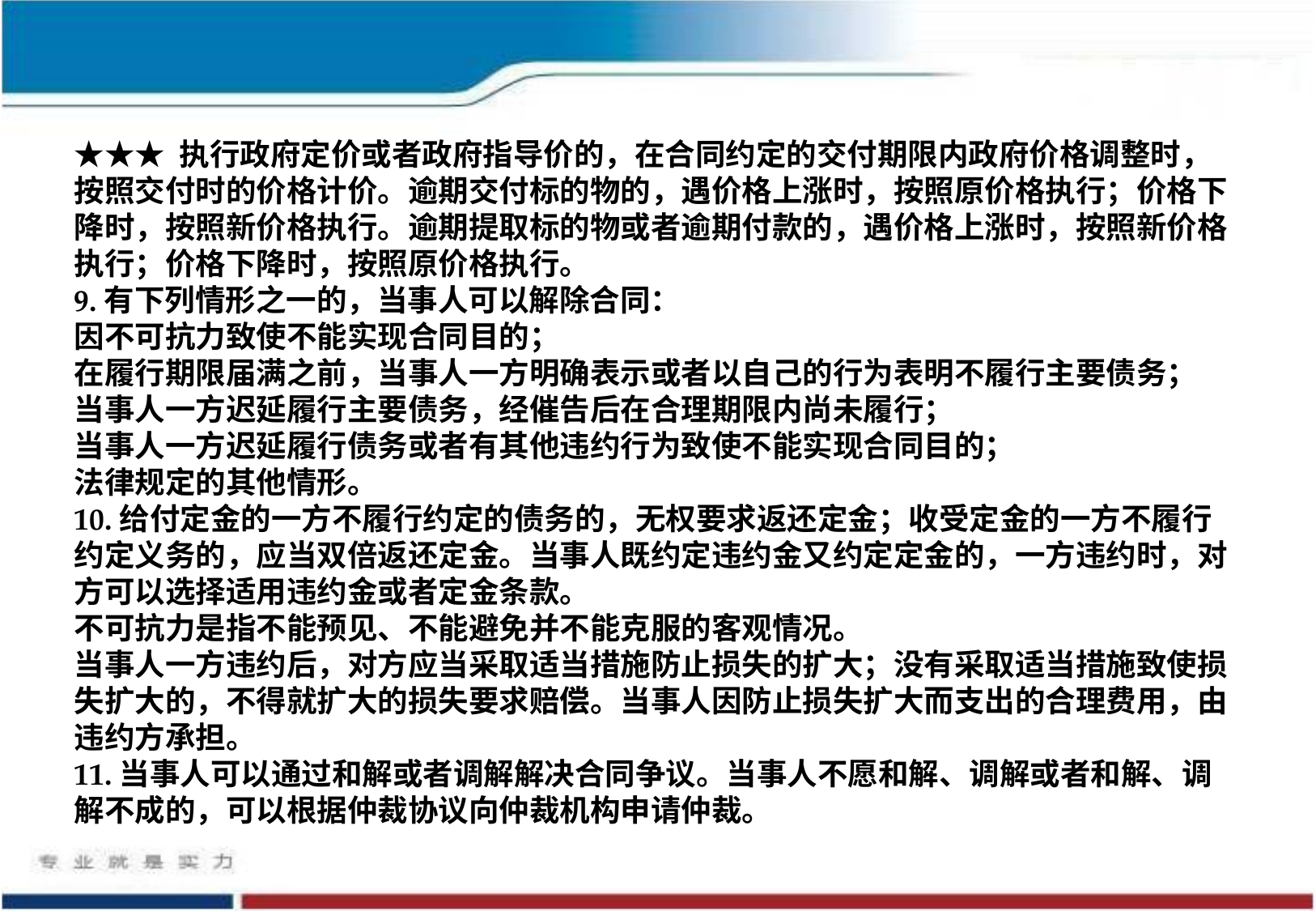

★★★ 执行政府定价或者政府指导价的，在合同约定的交付期限内政府价格调整时，按照交付时的价格计价。逾期交付标的物的，遇价格上涨时，按照原价格执行；价格下降时，按照新价格执行。逾期提取标的物或者逾期付款的，遇价格上涨时，按照新价格执行；价格下降时，按照原价格执行。
9.有下列情形之一的，当事人可以解除合同：
因不可抗力致使不能实现合同目的；
在履行期限届满之前，当事人一方明确表示或者以自己的行为表明不履行主要债务；
当事人一方迟延履行主要债务，经催告后在合理期限内尚未履行；
当事人一方迟延履行债务或者有其他违约行为致使不能实现合同目的；
法律规定的其他情形。
10.给付定金的一方不履行约定的债务的，无权要求返还定金；收受定金的一方不履行约定义务的，应当双倍返还定金。当事人既约定违约金又约定定金的，一方违约时，对方可以选择适用违约金或者定金条款。
不可抗力是指不能预见、不能避免并不能克服的客观情况。
当事人一方违约后，对方应当采取适当措施防止损失的扩大；没有采取适当措施致使损失扩大的，不得就扩大的损失要求赔偿。当事人因防止损失扩大而支出的合理费用，由违约方承担。
11.当事人可以通过和解或者调解解决合同争议。当事人不愿和解、调解或者和解、调解不成的，可以根据仲裁协议向仲裁机构申请仲裁。